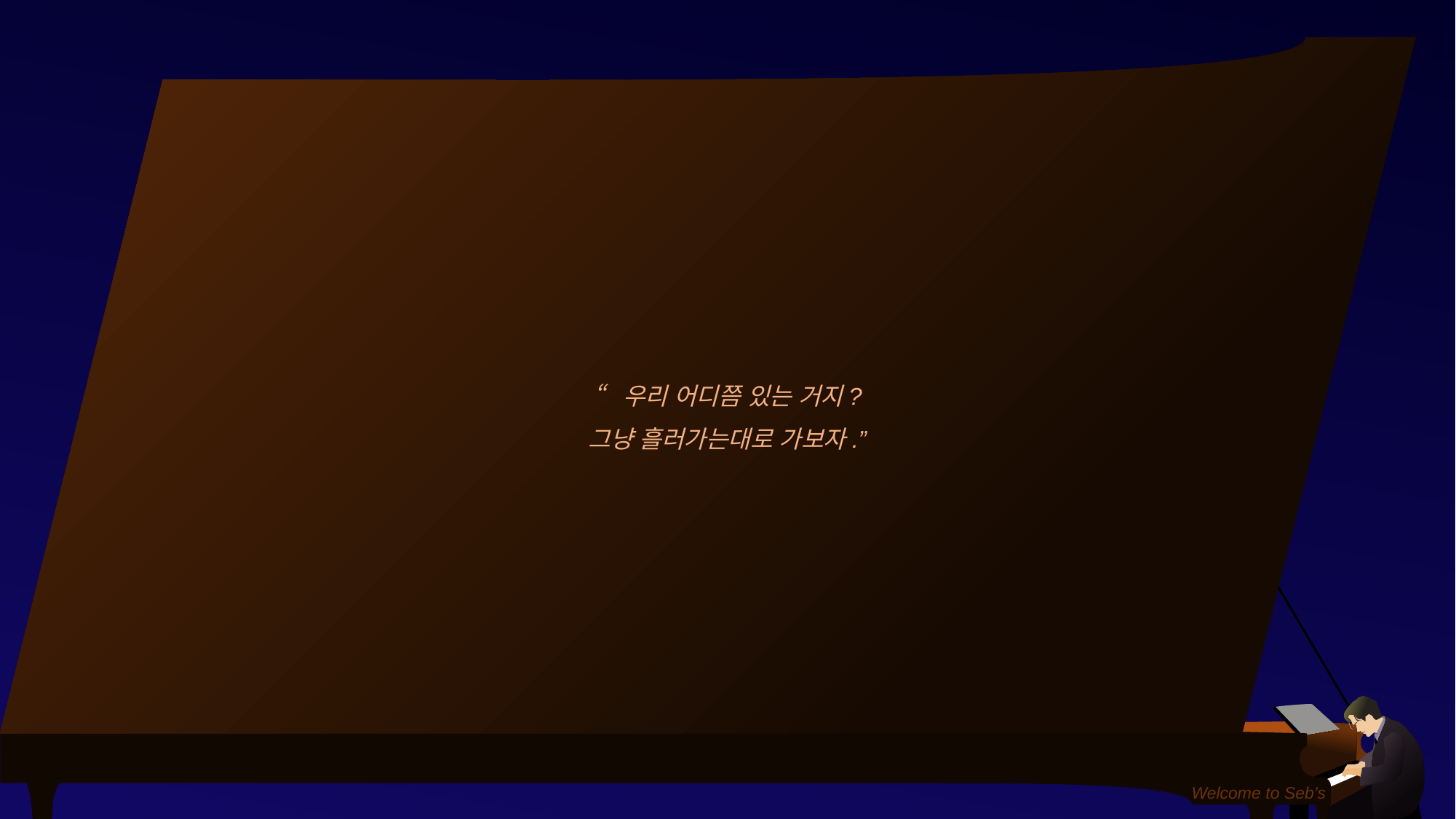

“우리 어디쯤 있는 거지?
그냥 흘러가는대로 가보자.”

Welcome to Seb’s